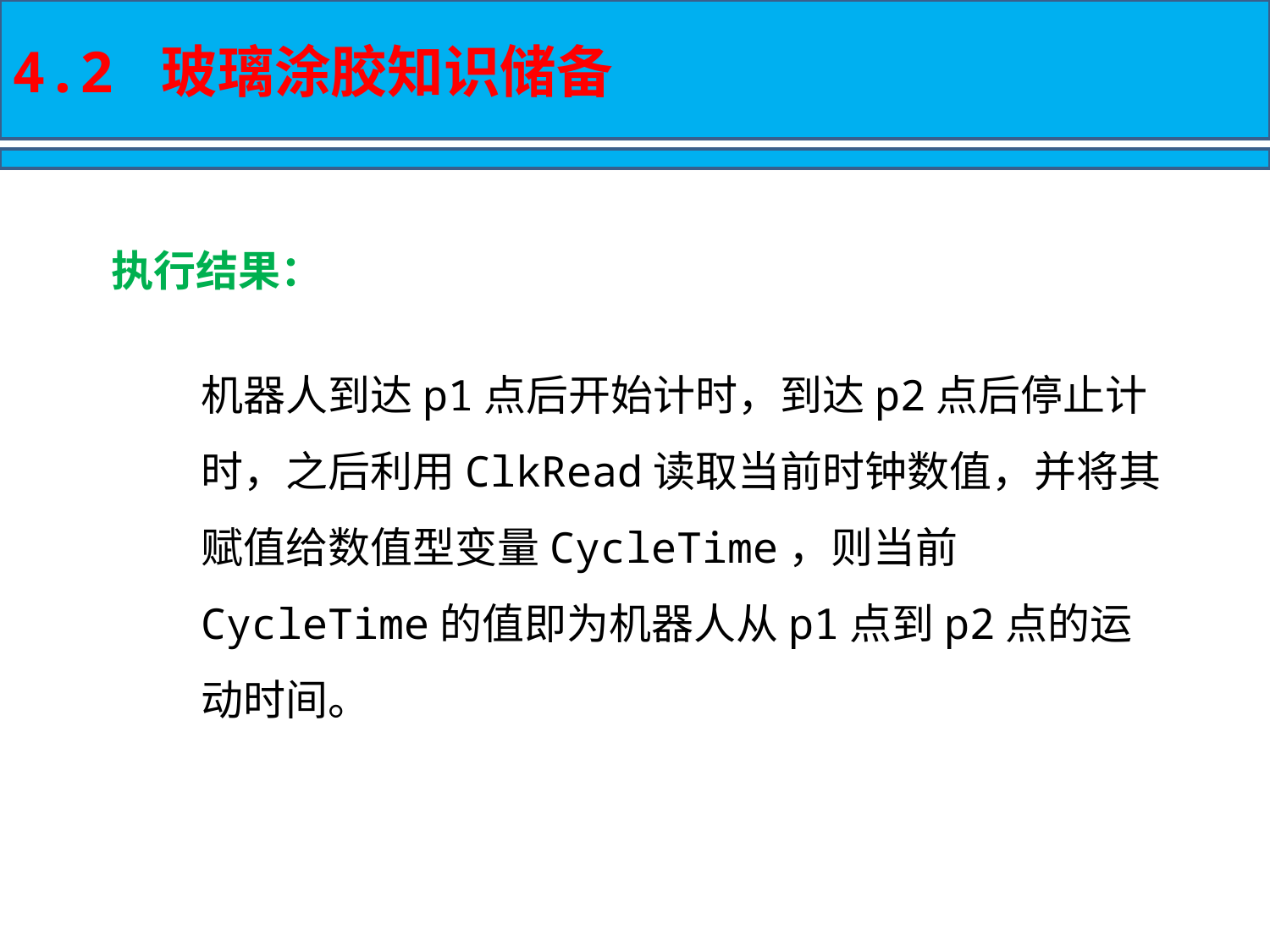

4.2 玻璃涂胶知识储备

执行结果：
机器人到达p1点后开始计时，到达p2点后停止计时，之后利用ClkRead读取当前时钟数值，并将其赋值给数值型变量CycleTime，则当前CycleTime的值即为机器人从p1点到p2点的运动时间。